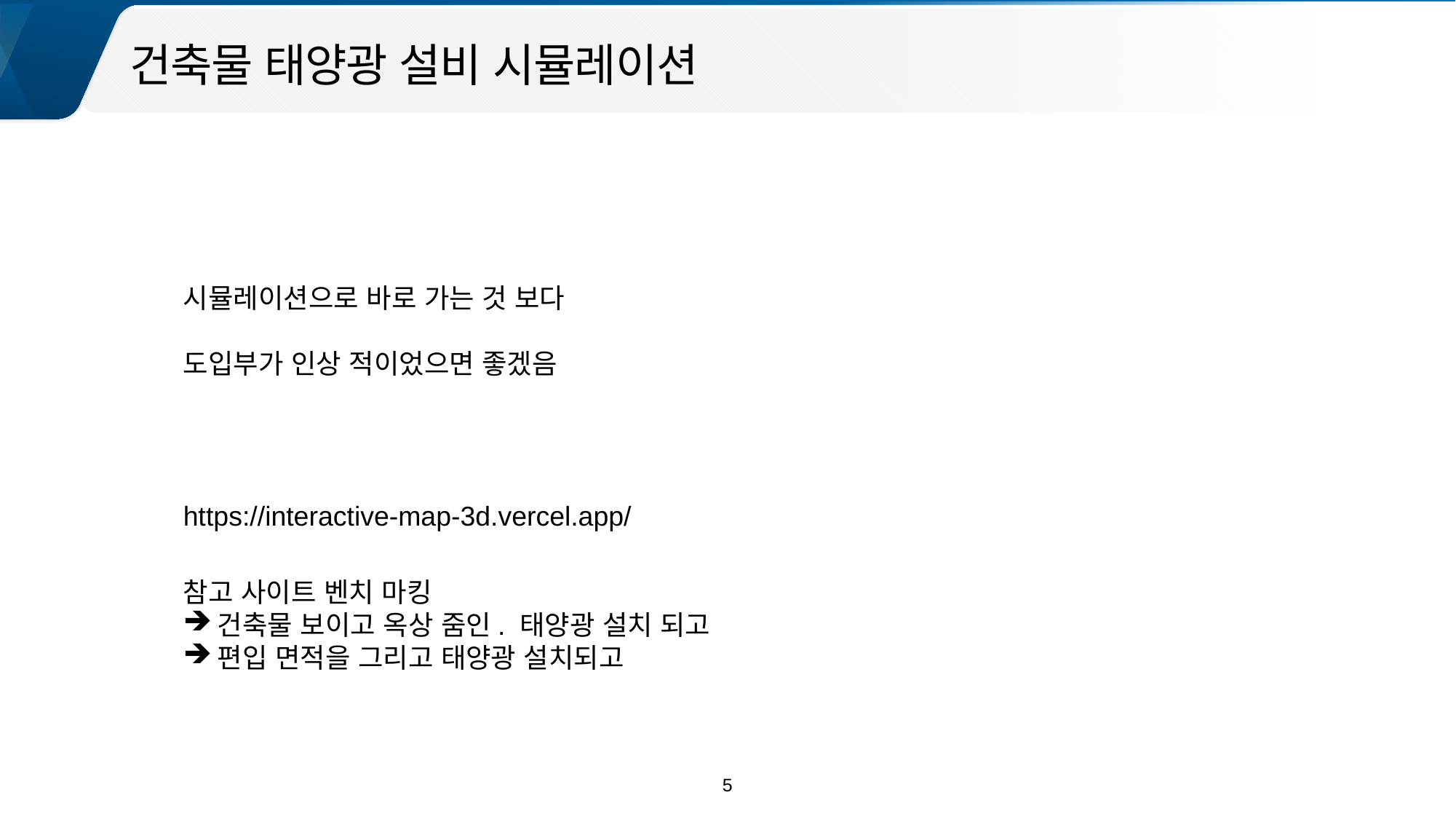

건축물 태양광 설비 시뮬레이션
시뮬레이션으로 바로 가는 것 보다

도입부가 인상 적이었으면 좋겠음
https://interactive-map-3d.vercel.app/
참고 사이트 벤치 마킹
건축물 보이고 옥상 줌인. 태양광 설치 되고
편입 면적을 그리고 태양광 설치되고